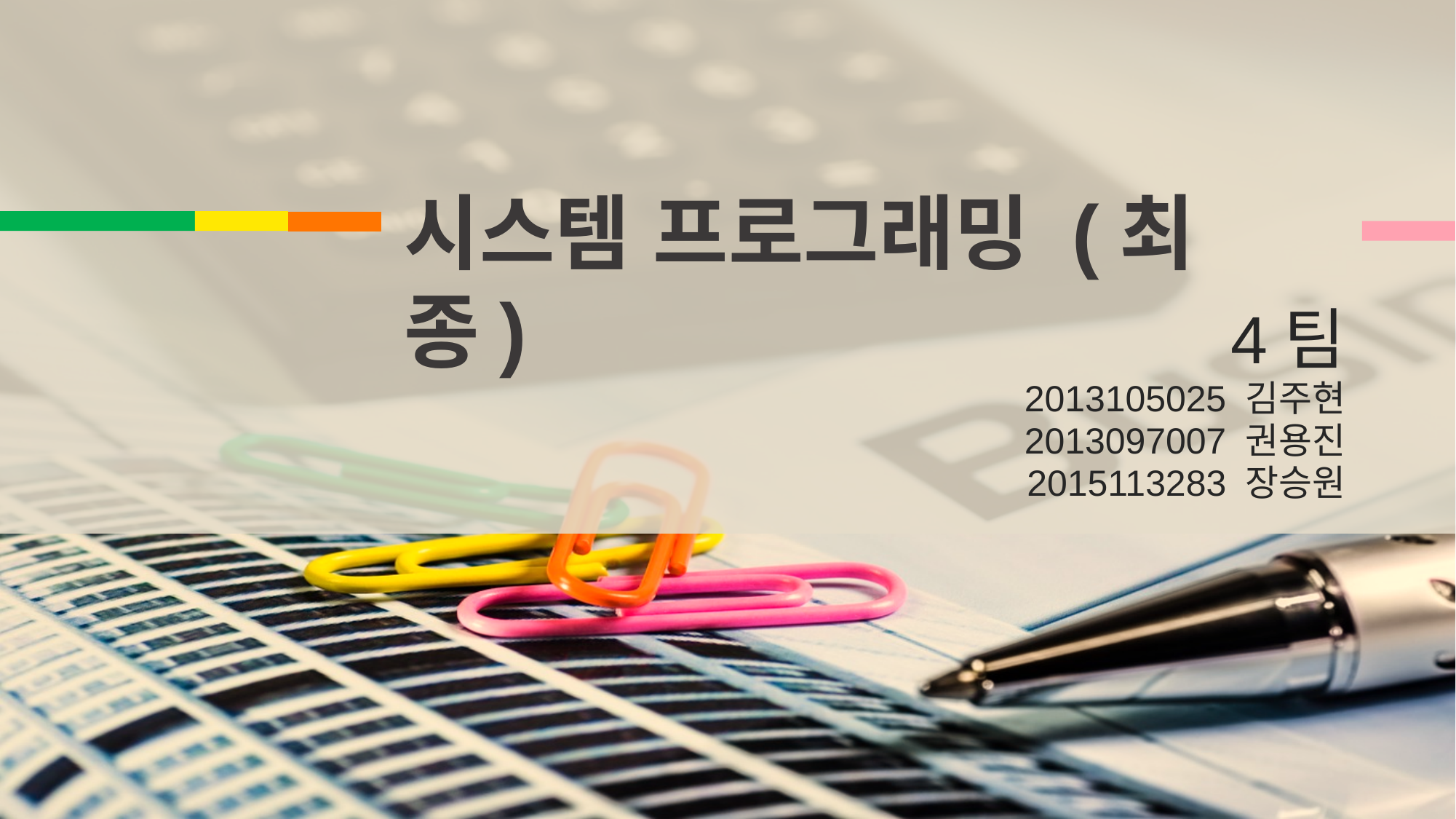

시스템 프로그래밍 (최종)

4팀
2013105025 김주현
2013097007 권용진
2015113283 장승원